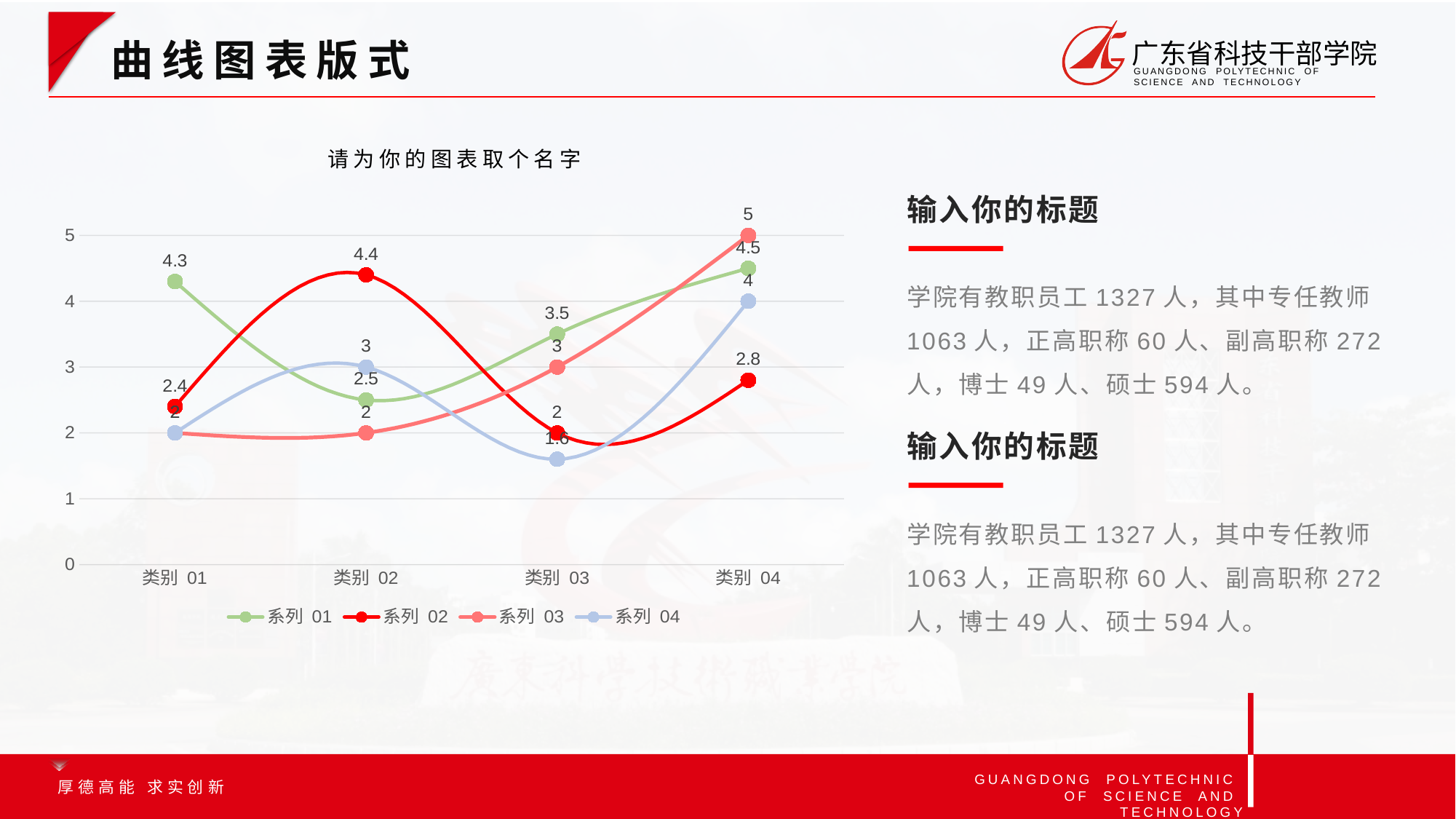

选中图表☞鼠标右键选择编辑数据☞即可修改图表数据
曲线图表版式
请为你的图表取个名字
输入你的标题

### Chart

| Category | 系列 01 | 系列 02 | 系列 03 | 系列 04 |
|---|---|---|---|---|
| 类别 01 | 4.3 | 2.4 | 2.0 | 2.0 |
| 类别 02 | 2.5 | 4.4 | 2.0 | 3.0 |
| 类别 03 | 3.5 | 2.0 | 3.0 | 1.6 |
| 类别 04 | 4.5 | 2.8 | 5.0 | 4.0 |
学院有教职员工1327人，其中专任教师1063人，正高职称60人、副高职称272人，博士49人、硕士594人。
输入你的标题

学院有教职员工1327人，其中专任教师1063人，正高职称60人、副高职称272人，博士49人、硕士594人。